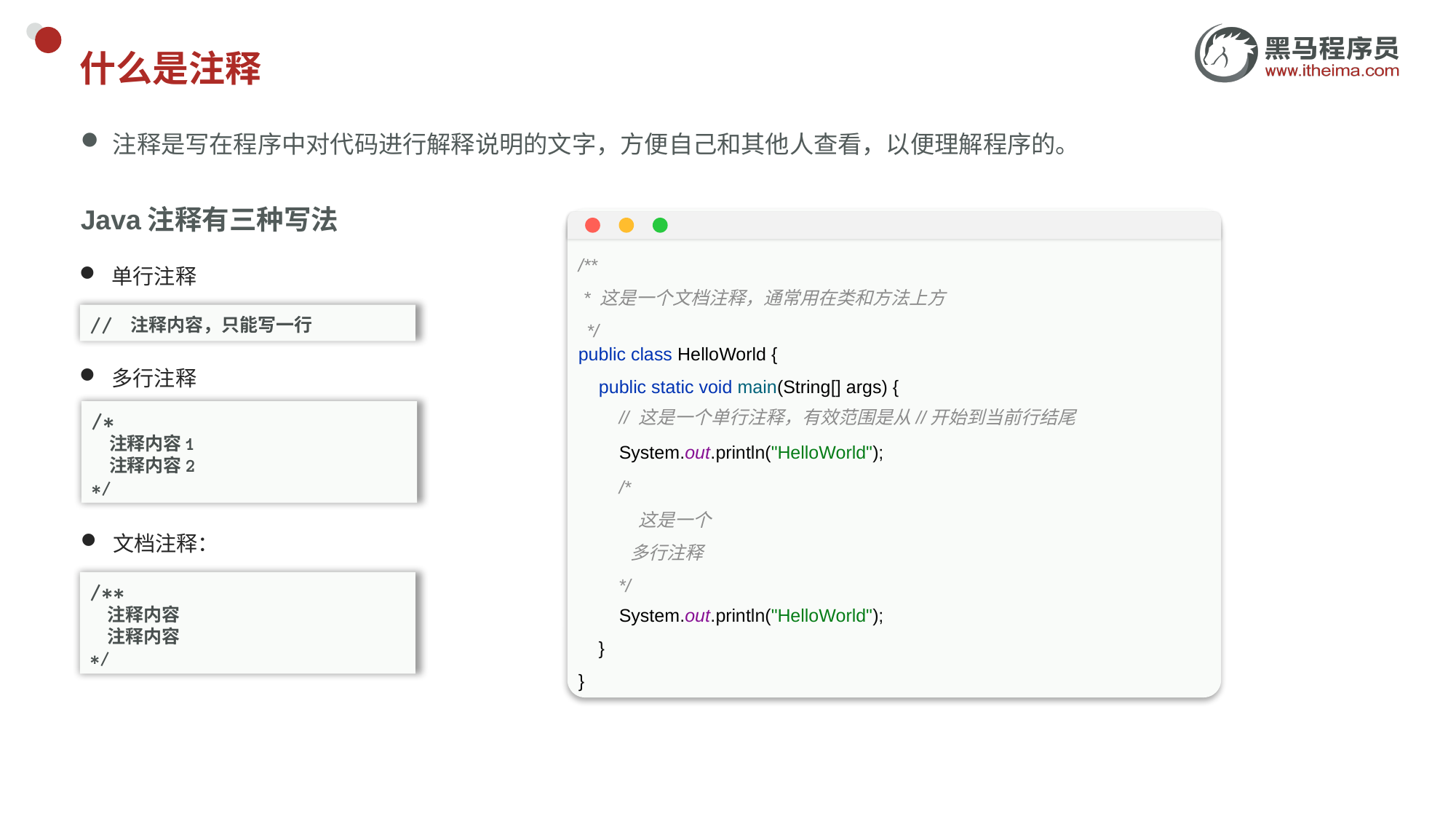

# 什么是注释
注释是写在程序中对代码进行解释说明的文字，方便自己和其他人查看，以便理解程序的。
Java注释有三种写法

/**
 * 这是一个文档注释，通常用在类和方法上方
 */
单行注释
public class HelloWorld {
    public static void main(String[] args) {
        System.out.println("HelloWorld");

        System.out.println("HelloWorld");
    }
}
// 注释内容，只能写一行
多行注释
        // 这是一个单行注释，有效范围是从//开始到当前行结尾
/*
   注释内容1
   注释内容2
*/
        /*
           这是一个
             多行注释
         */
文档注释：
/**
   注释内容
   注释内容
*/